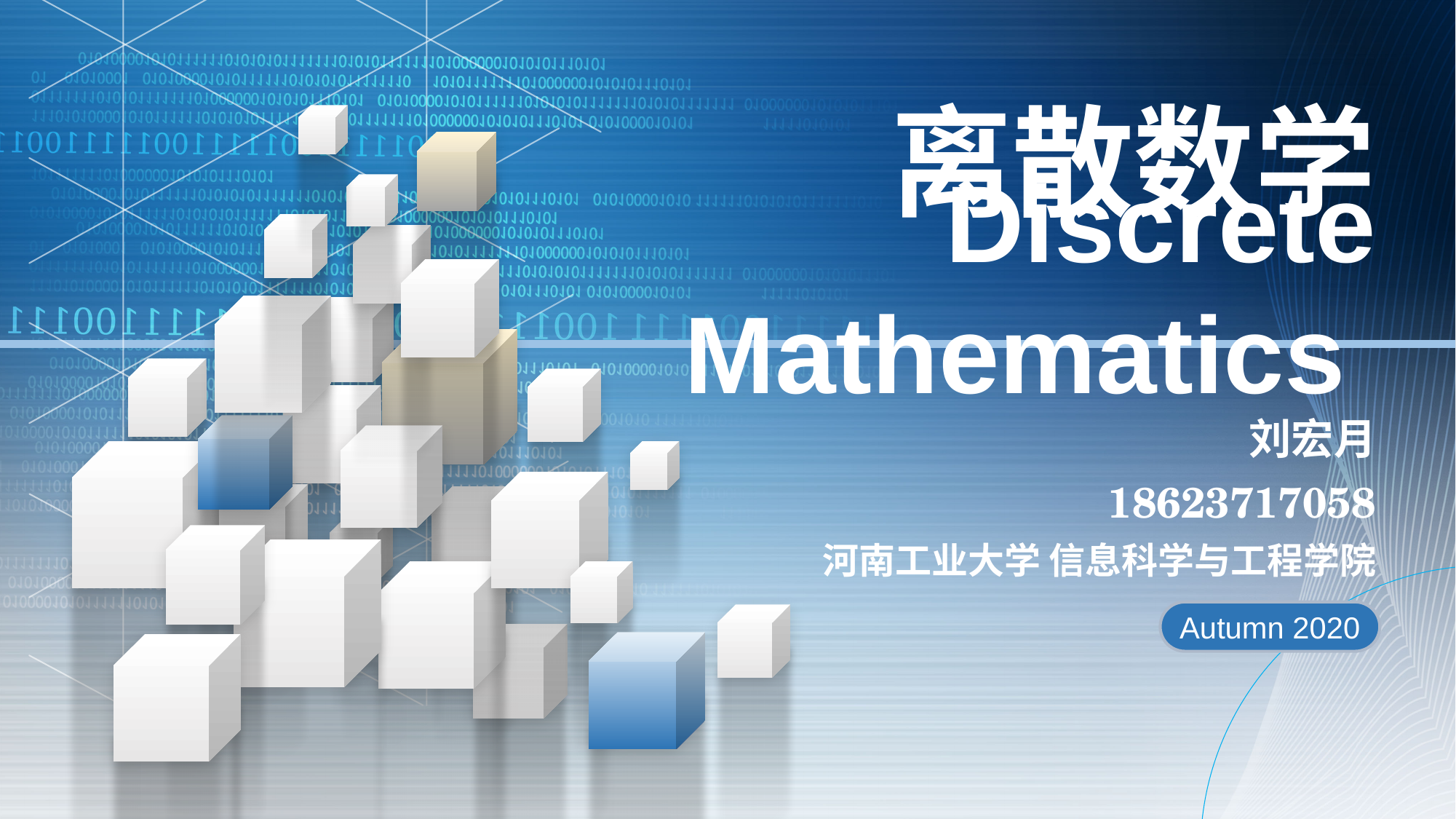

离散数学

Discrete Mathematics

刘宏月
18623717058
河南工业大学 信息科学与工程学院

Autumn 2020